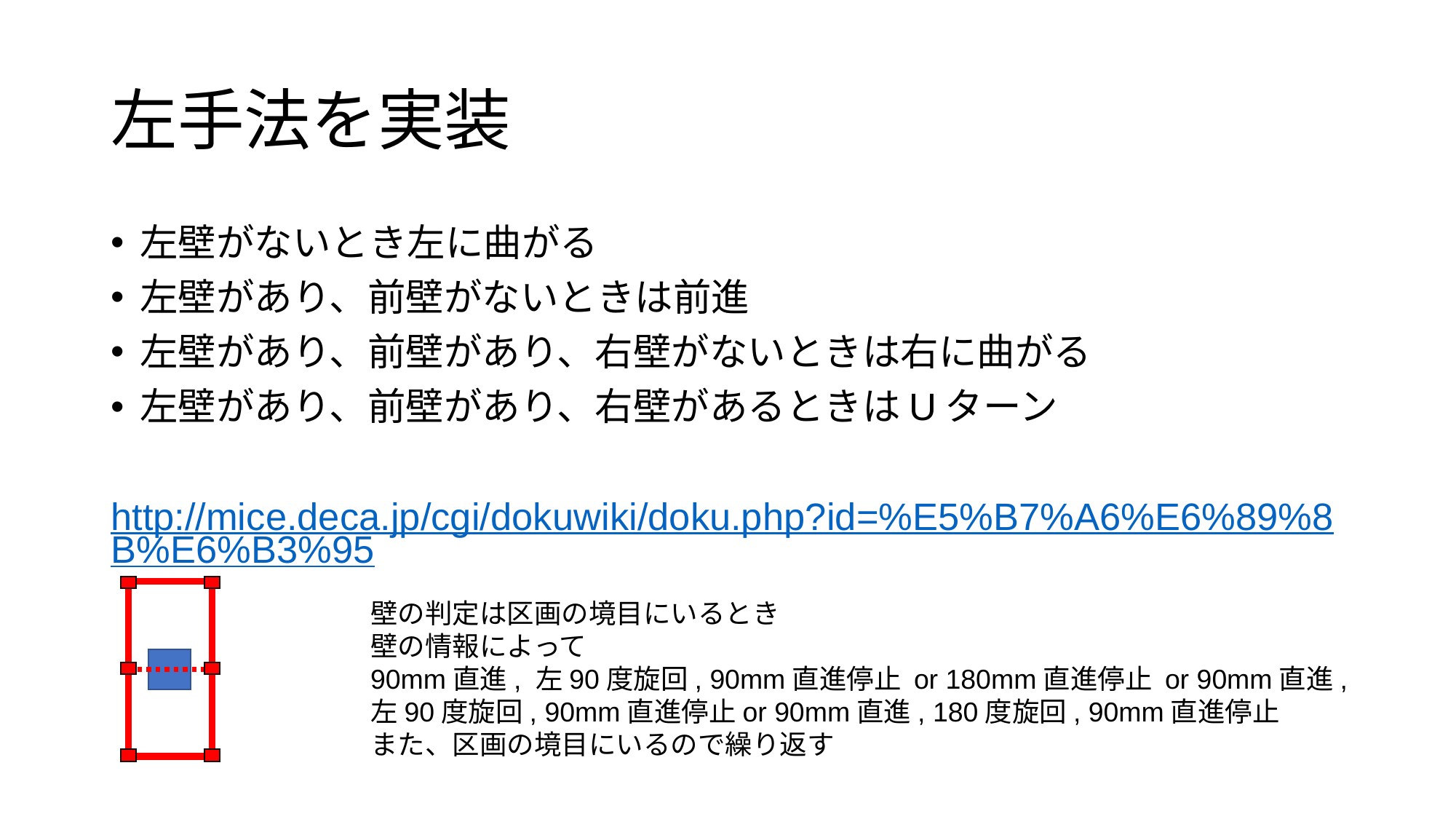

# 左手法を実装
左壁がないとき左に曲がる
左壁があり、前壁がないときは前進
左壁があり、前壁があり、右壁がないときは右に曲がる
左壁があり、前壁があり、右壁があるときはUターン

http://mice.deca.jp/cgi/dokuwiki/doku.php?id=%E5%B7%A6%E6%89%8B%E6%B3%95

壁の判定は区画の境目にいるとき
壁の情報によって
90mm直進, 左90度旋回, 90mm直進停止 or 180mm直進停止 or 90mm直進, 左90度旋回, 90mm直進停止or 90mm直進, 180度旋回, 90mm直進停止
また、区画の境目にいるので繰り返す